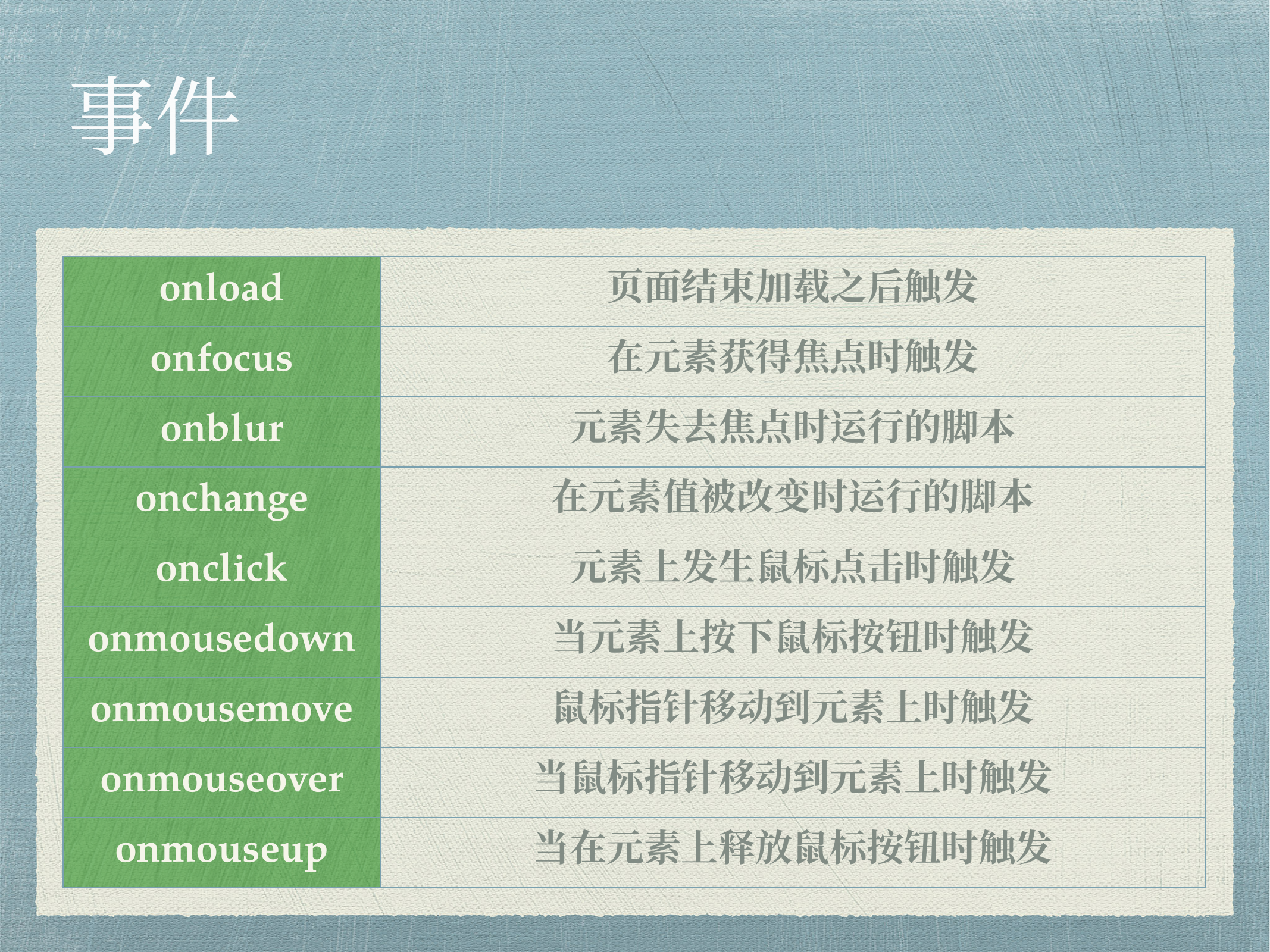

# 事件
| onload | 页面结束加载之后触发 |
| --- | --- |
| onfocus | 在元素获得焦点时触发 |
| onblur | 元素失去焦点时运行的脚本 |
| onchange | 在元素值被改变时运行的脚本 |
| onclick | 元素上发生鼠标点击时触发 |
| onmousedown | 当元素上按下鼠标按钮时触发 |
| onmousemove | 鼠标指针移动到元素上时触发 |
| onmouseover | 当鼠标指针移动到元素上时触发 |
| onmouseup | 当在元素上释放鼠标按钮时触发 |